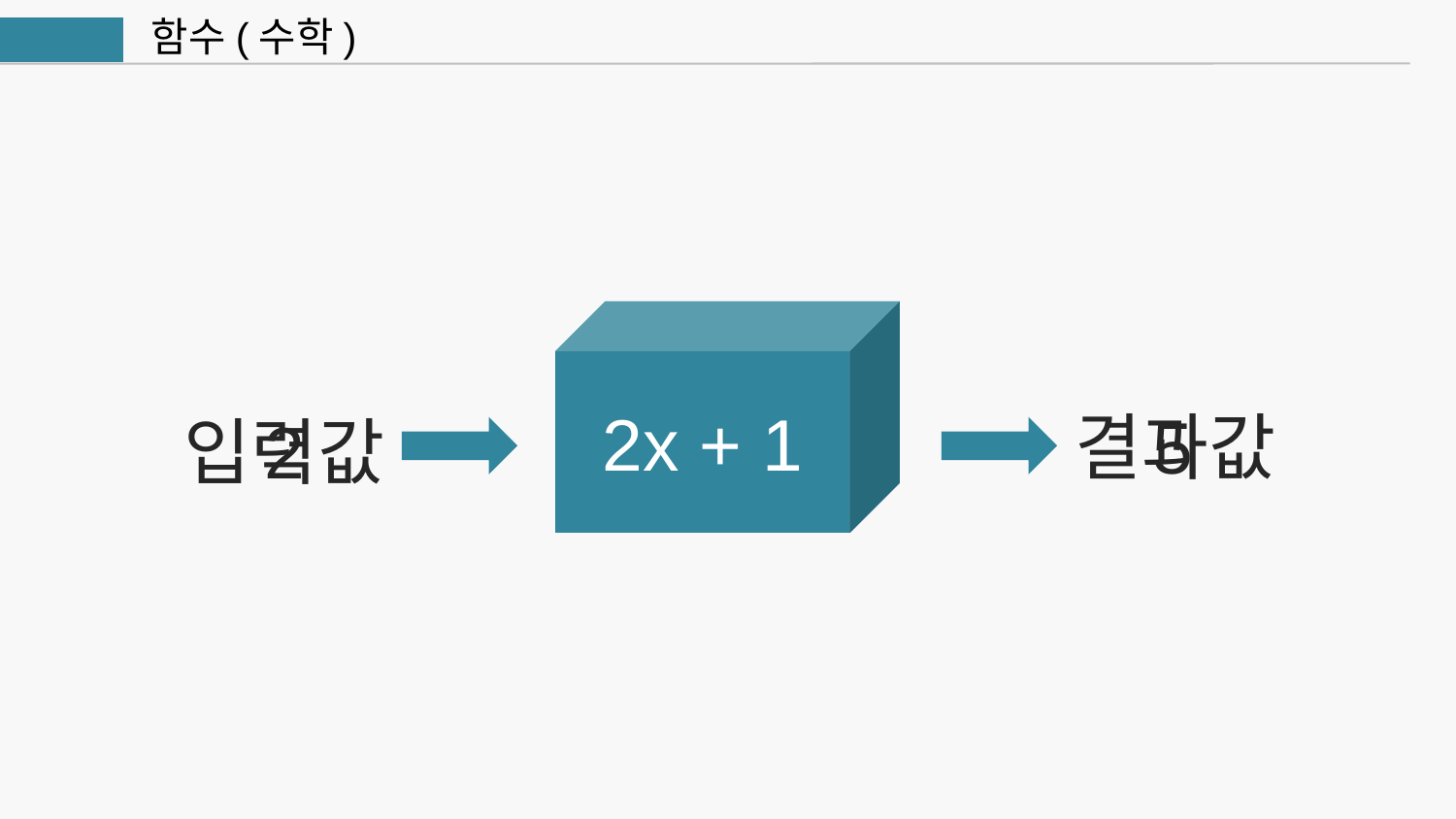

함수(수학)
Java
f(x)
2x + 1
5
결과값
2
입력값